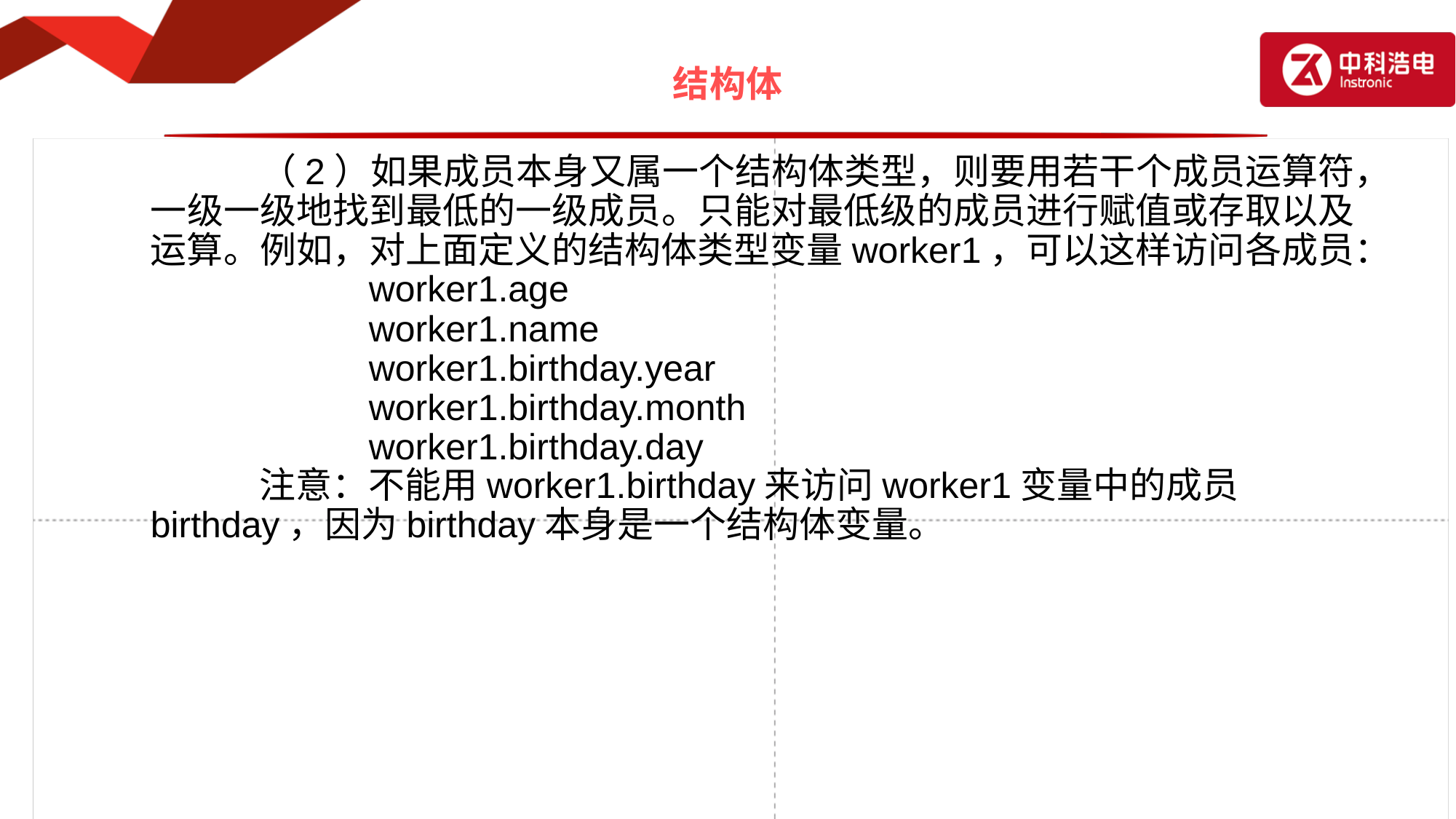

# 结构体
		（2）如果成员本身又属一个结构体类型，则要用若干个成员运算符，一级一级地找到最低的一级成员。只能对最低级的成员进行赋值或存取以及运算。例如，对上面定义的结构体类型变量worker1，可以这样访问各成员：
			worker1.age
			worker1.name
			worker1.birthday.year
			worker1.birthday.month
			worker1.birthday.day
		注意：不能用worker1.birthday来访问worker1变量中的成员birthday，因为birthday本身是一个结构体变量。